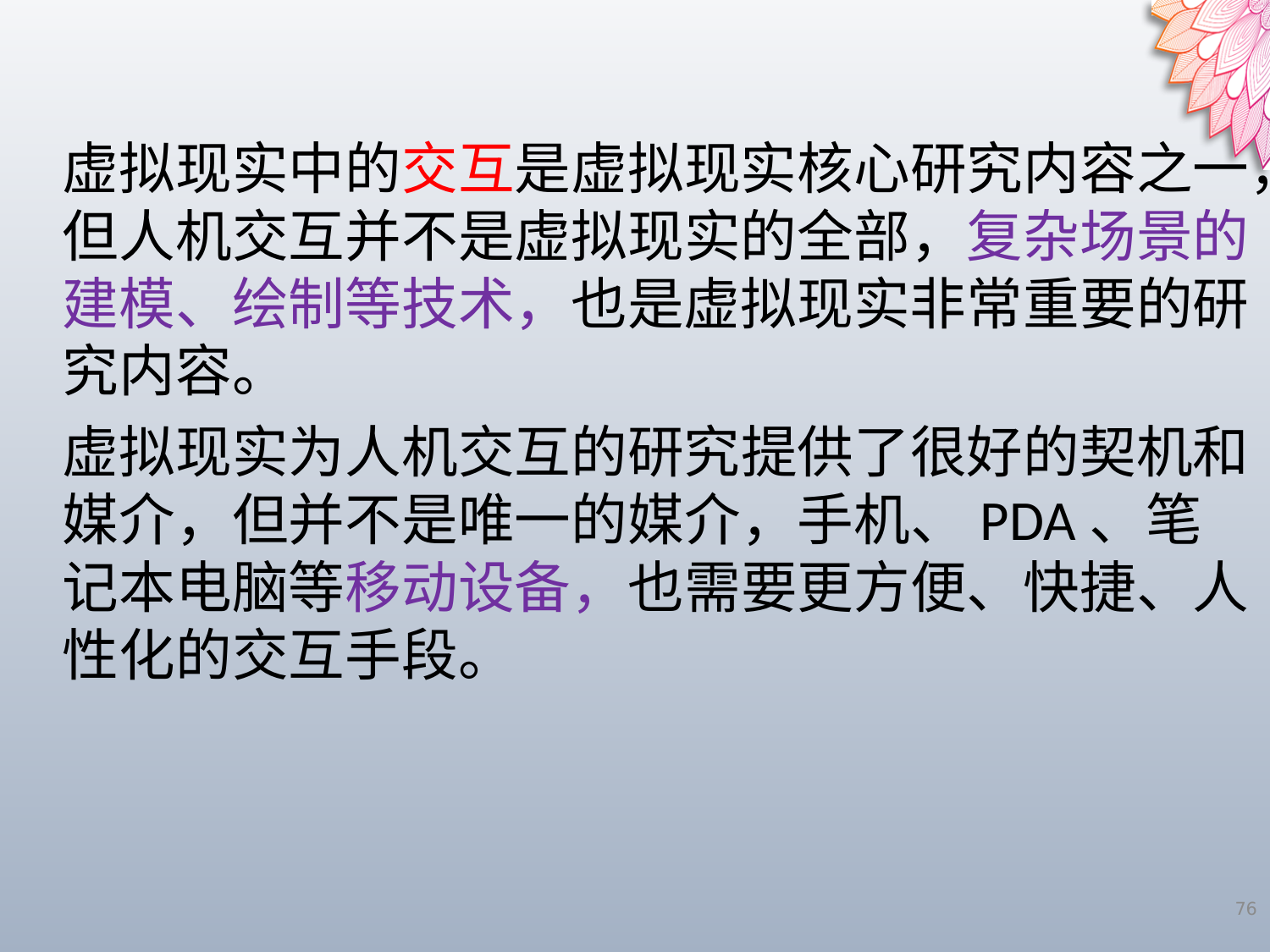

虚拟现实中的交互是虚拟现实核心研究内容之一，但人机交互并不是虚拟现实的全部，复杂场景的建模、绘制等技术，也是虚拟现实非常重要的研究内容。
虚拟现实为人机交互的研究提供了很好的契机和媒介，但并不是唯一的媒介，手机、PDA、笔记本电脑等移动设备，也需要更方便、快捷、人性化的交互手段。

76